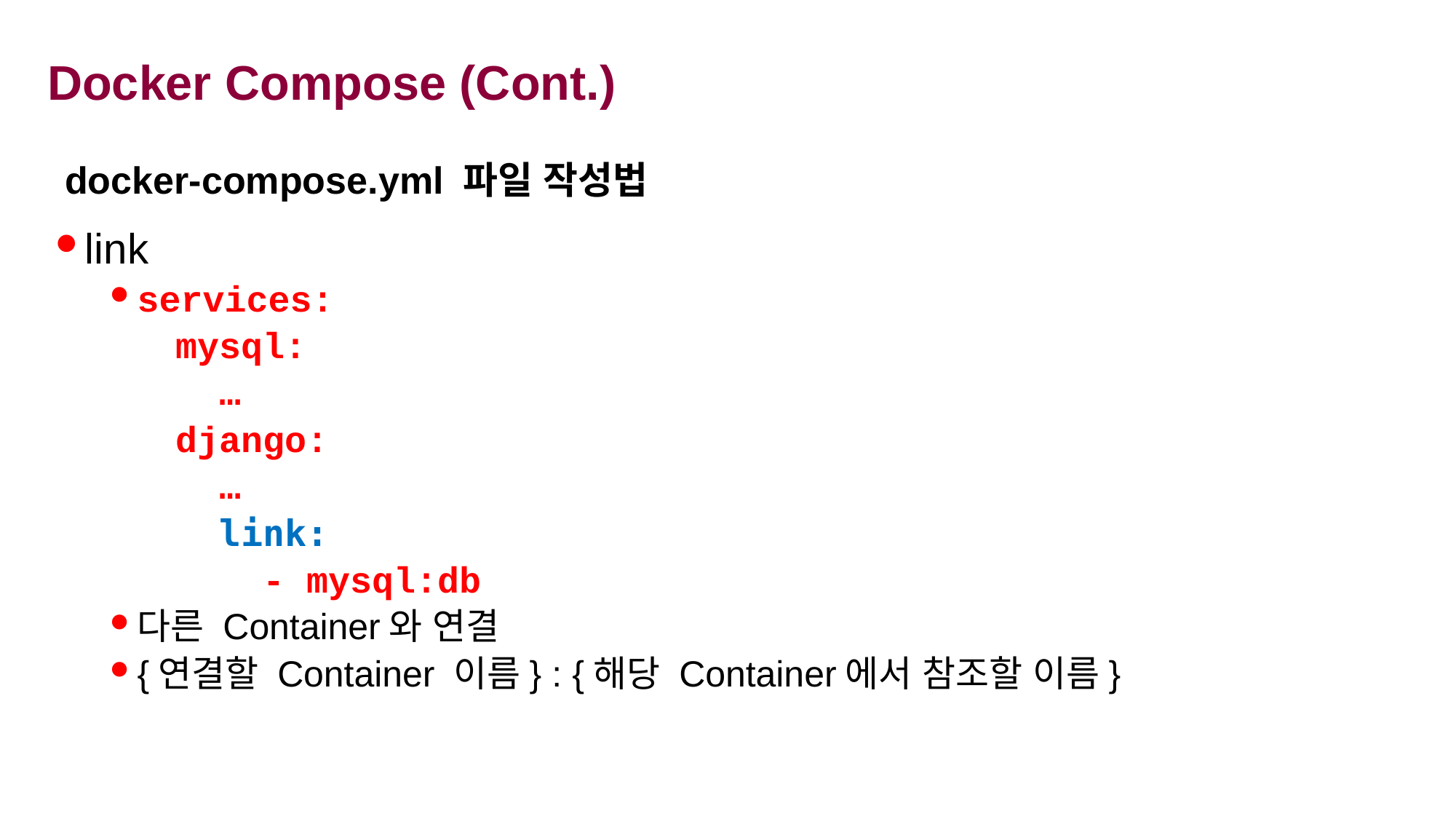

# Docker Compose (Cont.)
docker-compose.yml 파일 작성법
link
services:
   mysql:
     …
   django:
     …
     link:
       - mysql:db
다른 Container와 연결
{연결할 Container 이름} : {해당 Container에서 참조할 이름}